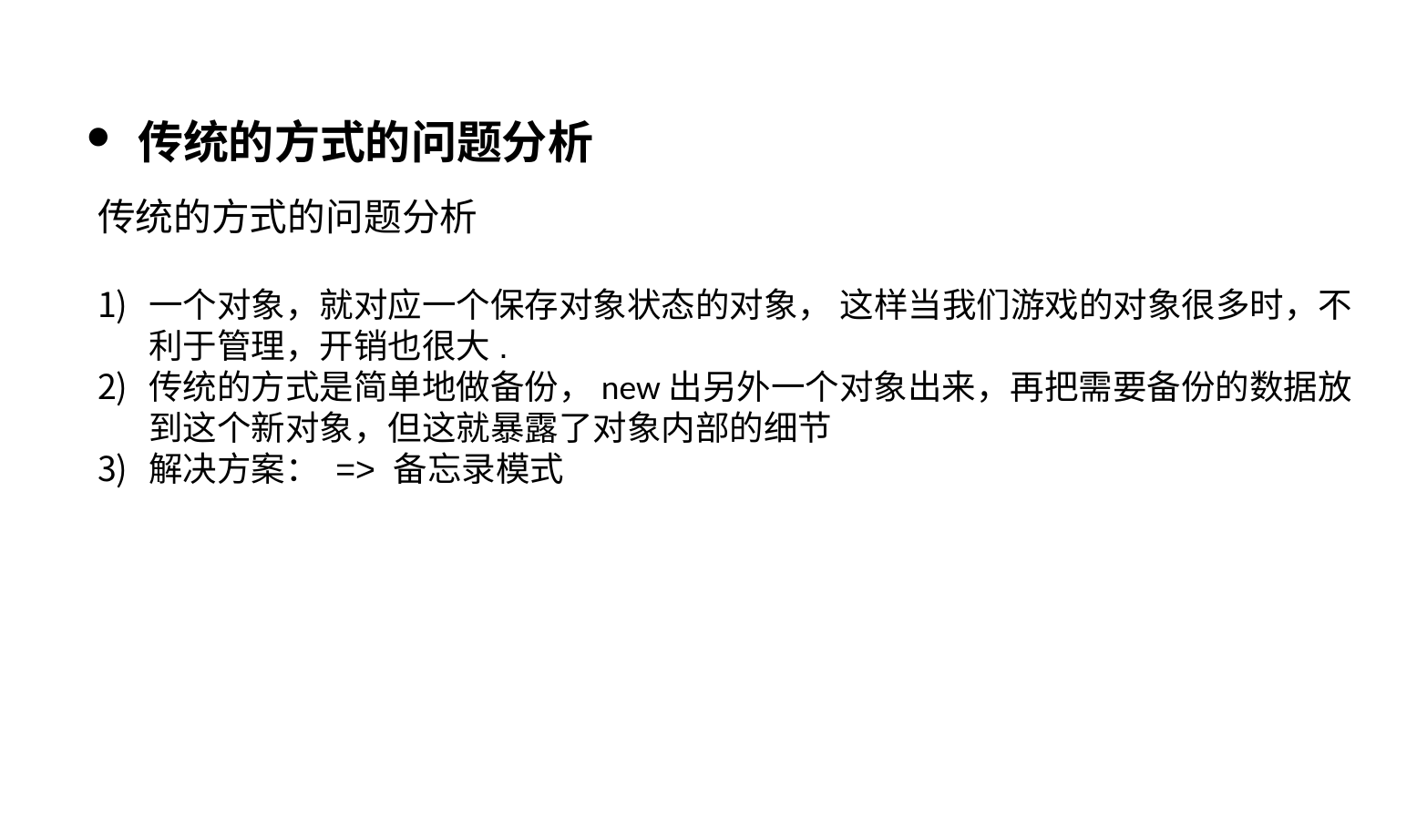

传统的方式的问题分析

传统的方式的问题分析

一个对象，就对应一个保存对象状态的对象， 这样当我们游戏的对象很多时，不利于管理，开销也很大.
传统的方式是简单地做备份，new出另外一个对象出来，再把需要备份的数据放到这个新对象，但这就暴露了对象内部的细节
解决方案： => 备忘录模式